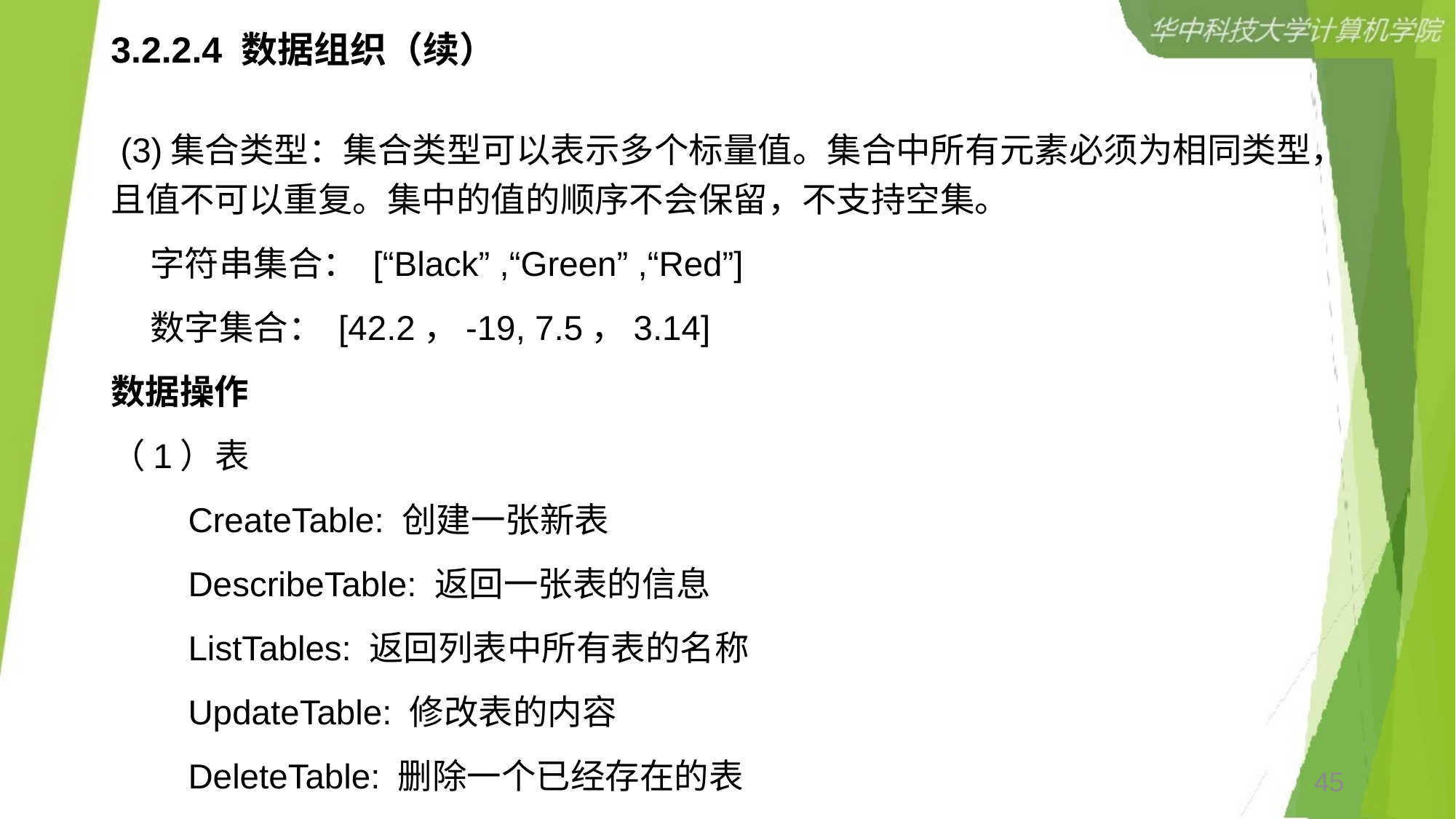

# 3.2.2.4 数据组织（续）
 (3)集合类型：集合类型可以表示多个标量值。集合中所有元素必须为相同类型，且值不可以重复。集中的值的顺序不会保留，不支持空集。
    字符串集合： [“Black” ,“Green” ,“Red”]
    数字集合： [42.2，-19, 7.5，3.14]
数据操作
（1）表
        CreateTable: 创建一张新表
        DescribeTable: 返回一张表的信息
        ListTables: 返回列表中所有表的名称
        UpdateTable: 修改表的内容
        DeleteTable: 删除一个已经存在的表

45